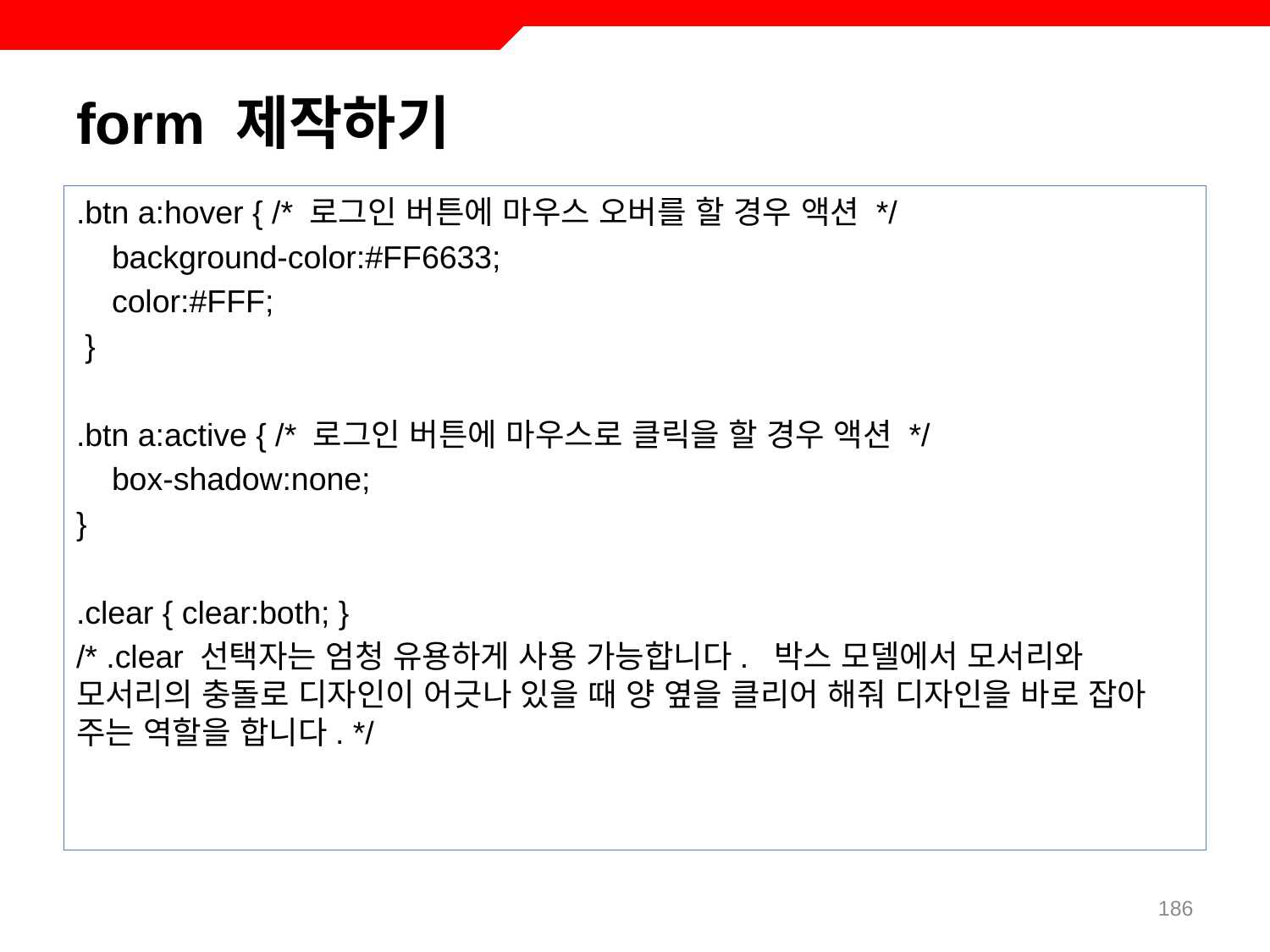

# form 제작하기
.btn a:hover { /* 로그인 버튼에 마우스 오버를 할 경우 액션 */
    background-color:#FF6633;
    color:#FFF;
 }

.btn a:active { /* 로그인 버튼에 마우스로 클릭을 할 경우 액션 */
    box-shadow:none;
}

.clear { clear:both; }
/* .clear 선택자는 엄청 유용하게 사용 가능합니다.  박스 모델에서 모서리와 모서리의 충돌로 디자인이 어긋나 있을 때 양 옆을 클리어 해줘 디자인을 바로 잡아 주는 역할을 합니다. */

186